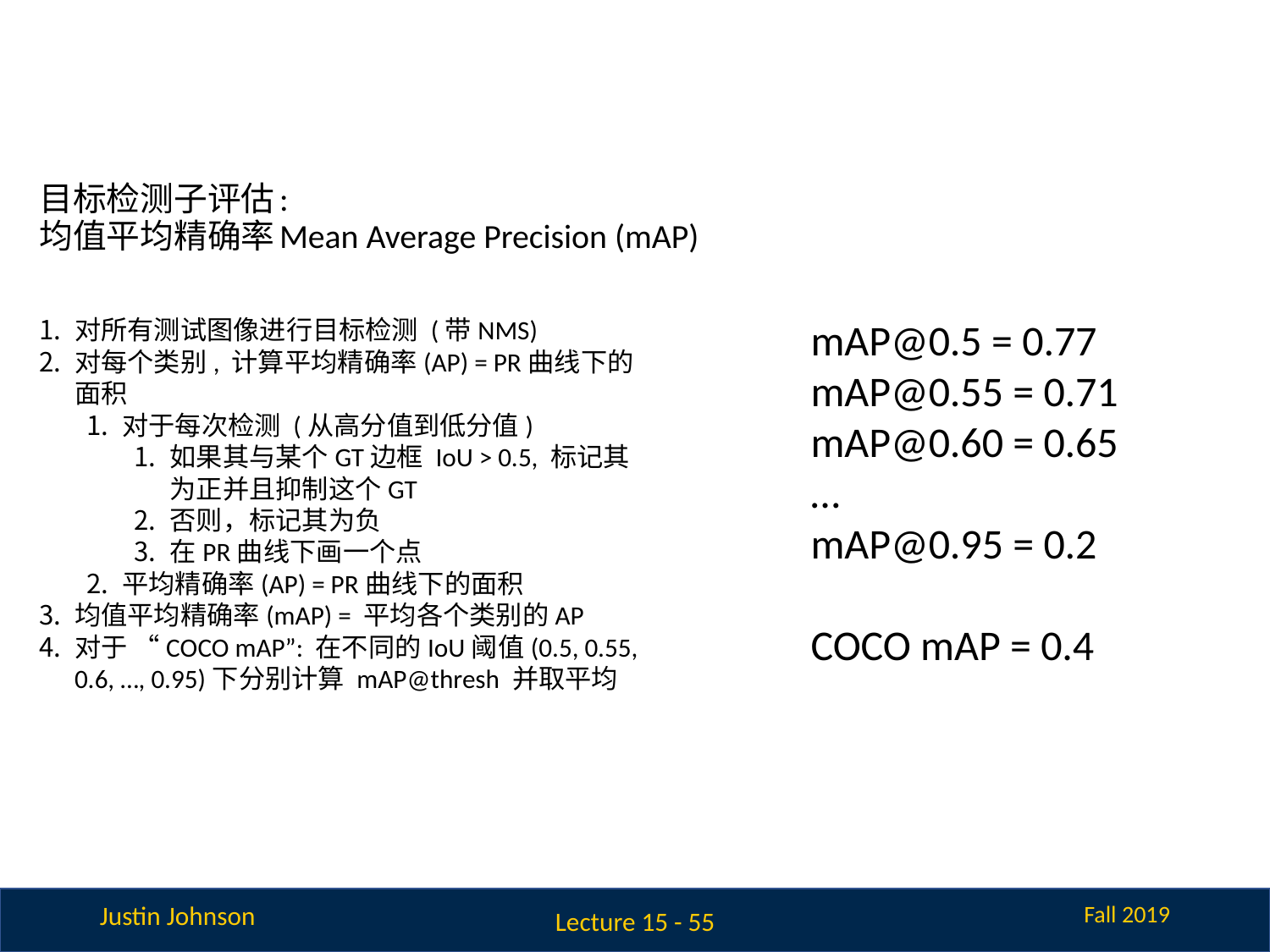

# 目标检测子评估: 均值平均精确率Mean Average Precision (mAP)
对所有测试图像进行目标检测 (带NMS)
对每个类别, 计算平均精确率(AP) = PR曲线下的面积
对于每次检测 (从高分值到低分值)
如果其与某个GT边框 IoU > 0.5, 标记其为正并且抑制这个GT
否则，标记其为负
在PR曲线下画一个点
平均精确率(AP) = PR曲线下的面积
均值平均精确率(mAP) = 平均各个类别的AP
对于 “COCO mAP”: 在不同的IoU阈值(0.5, 0.55, 0.6, …, 0.95)下分别计算 mAP@thresh 并取平均
mAP@0.5 = 0.77
mAP@0.55 = 0.71
mAP@0.60 = 0.65
…
mAP@0.95 = 0.2

COCO mAP = 0.4
Lecture 15 - 55